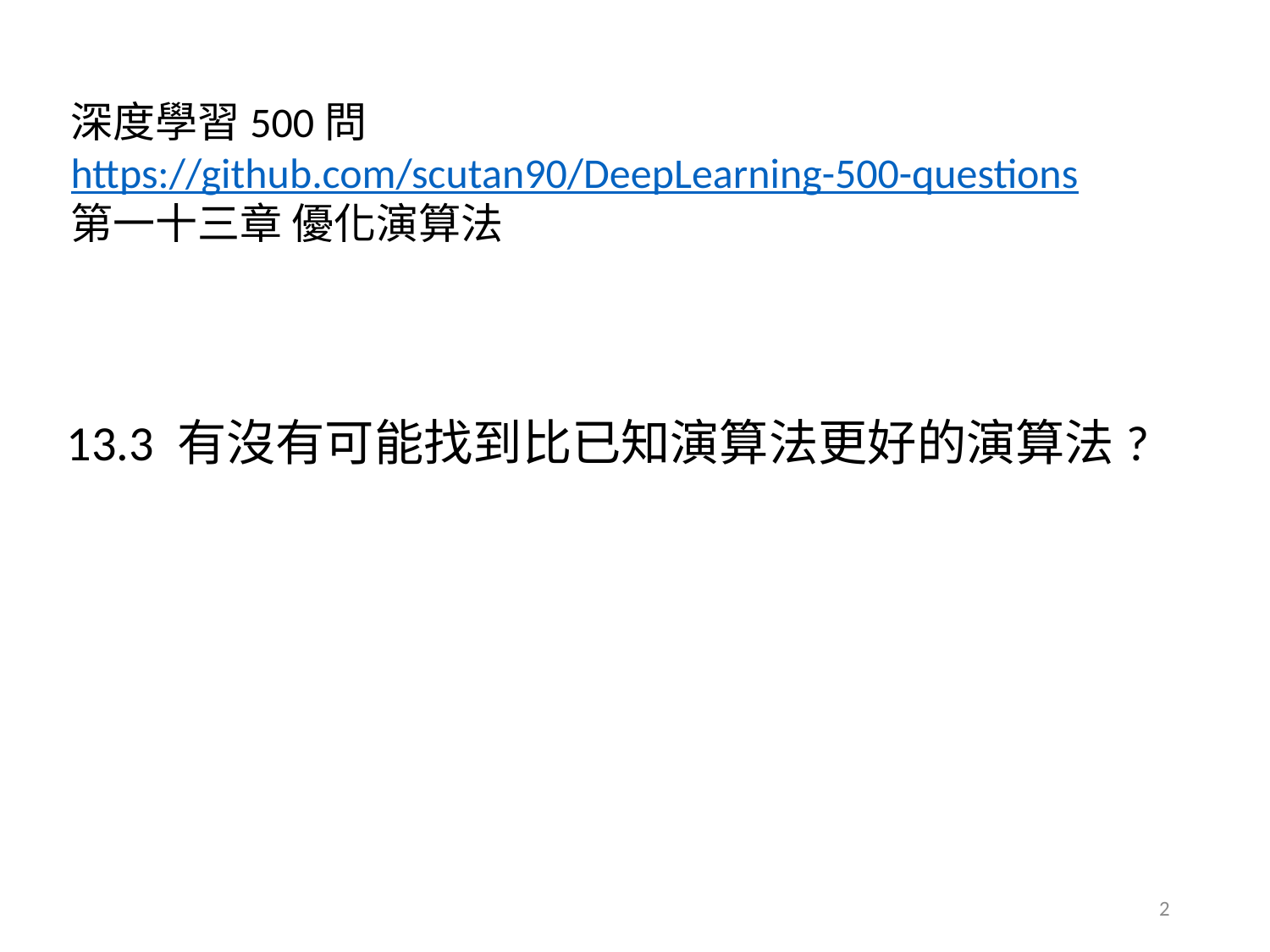

深度學習500問
https://github.com/scutan90/DeepLearning-500-questions
第一十三章 優化演算法
13.3 有沒有可能找到比已知演算法更好的演算法?
2